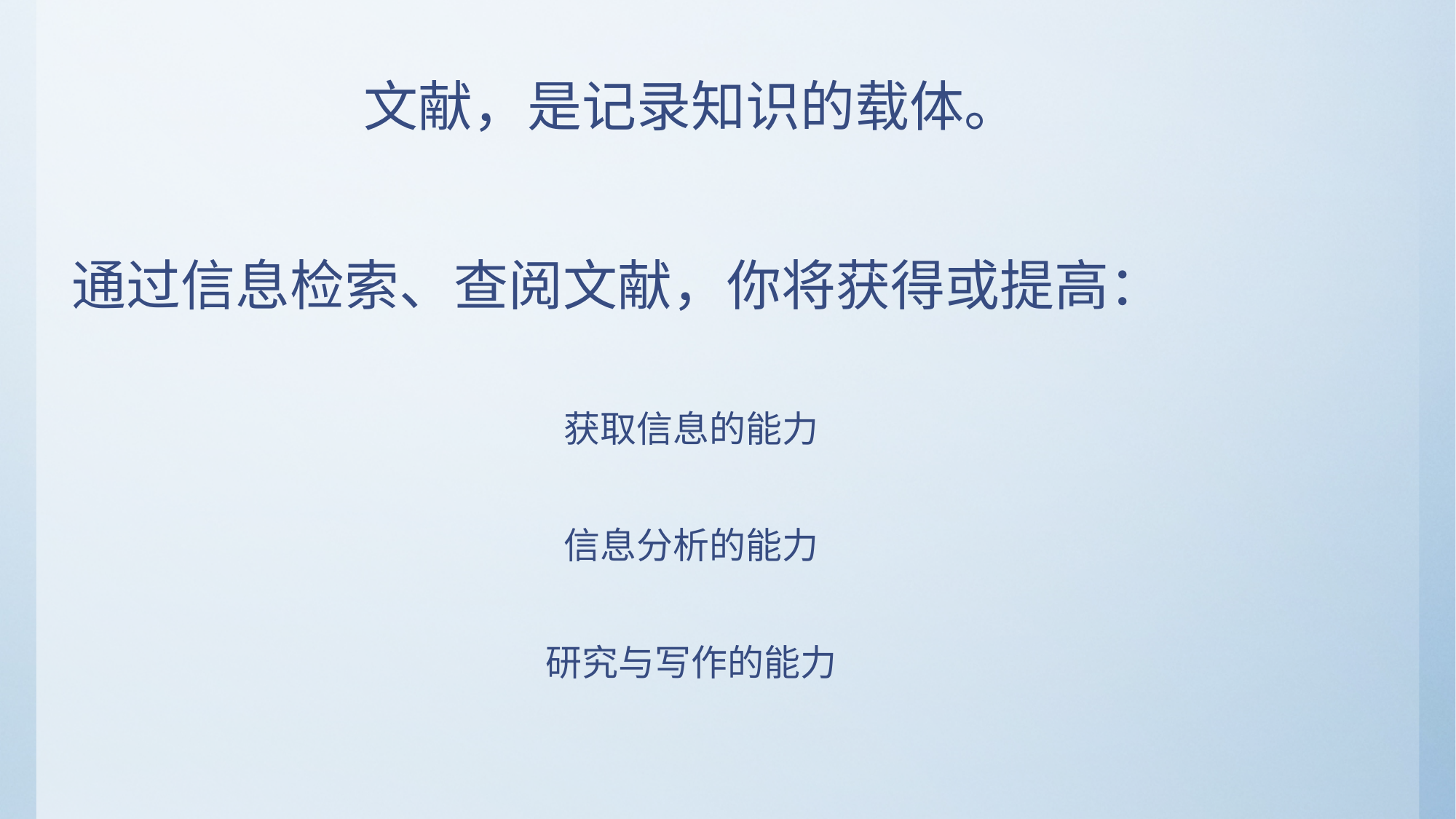

文献，是记录知识的载体。
# 通过信息检索、查阅文献，你将获得或提高：
获取信息的能力
信息分析的能力
研究与写作的能力